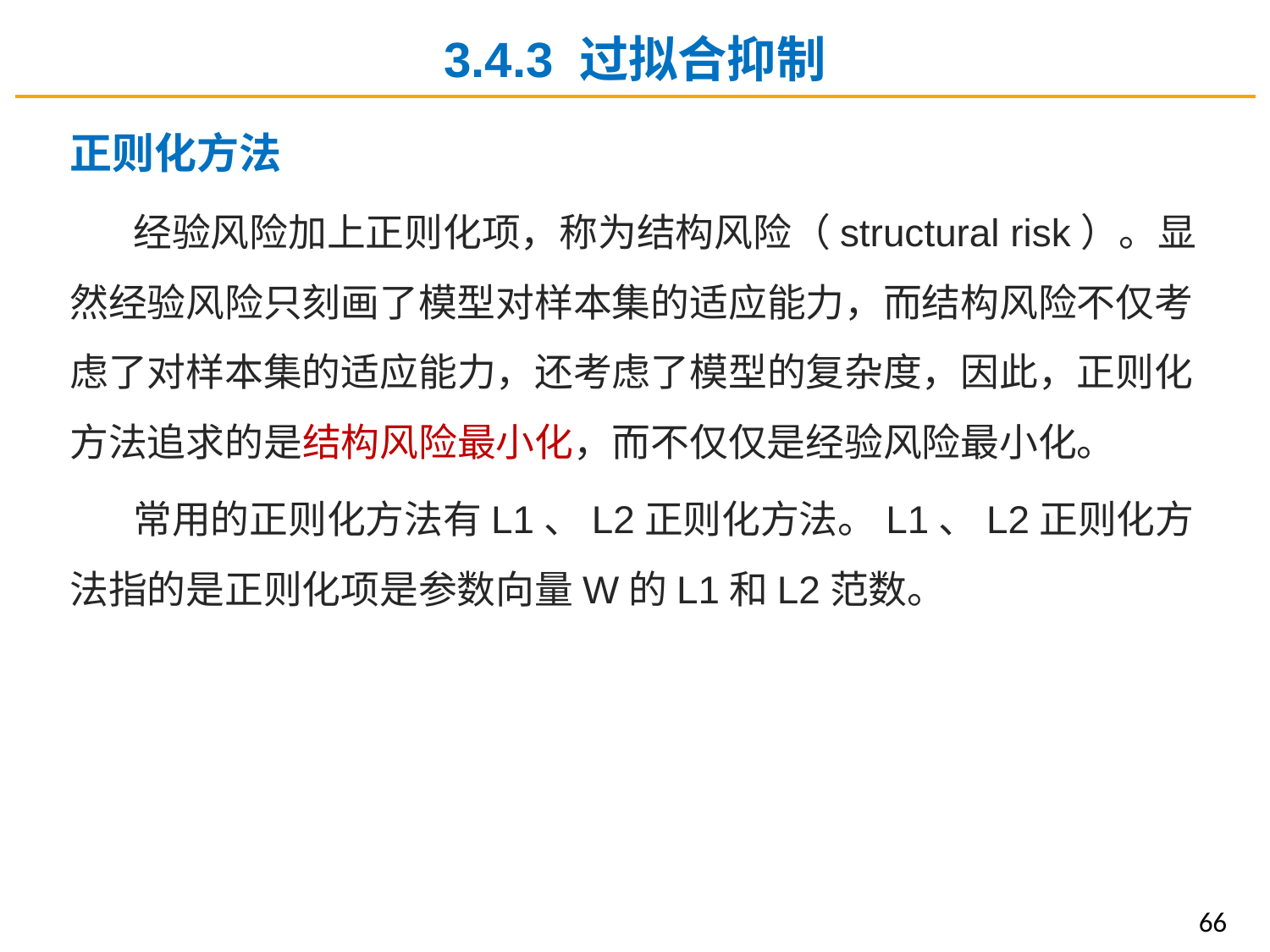

3.4.3 过拟合抑制
正则化方法
经验风险加上正则化项，称为结构风险（structural risk）。显然经验风险只刻画了模型对样本集的适应能力，而结构风险不仅考虑了对样本集的适应能力，还考虑了模型的复杂度，因此，正则化方法追求的是结构风险最小化，而不仅仅是经验风险最小化。
常用的正则化方法有L1、L2正则化方法。L1、L2正则化方法指的是正则化项是参数向量W的L1和L2范数。

66